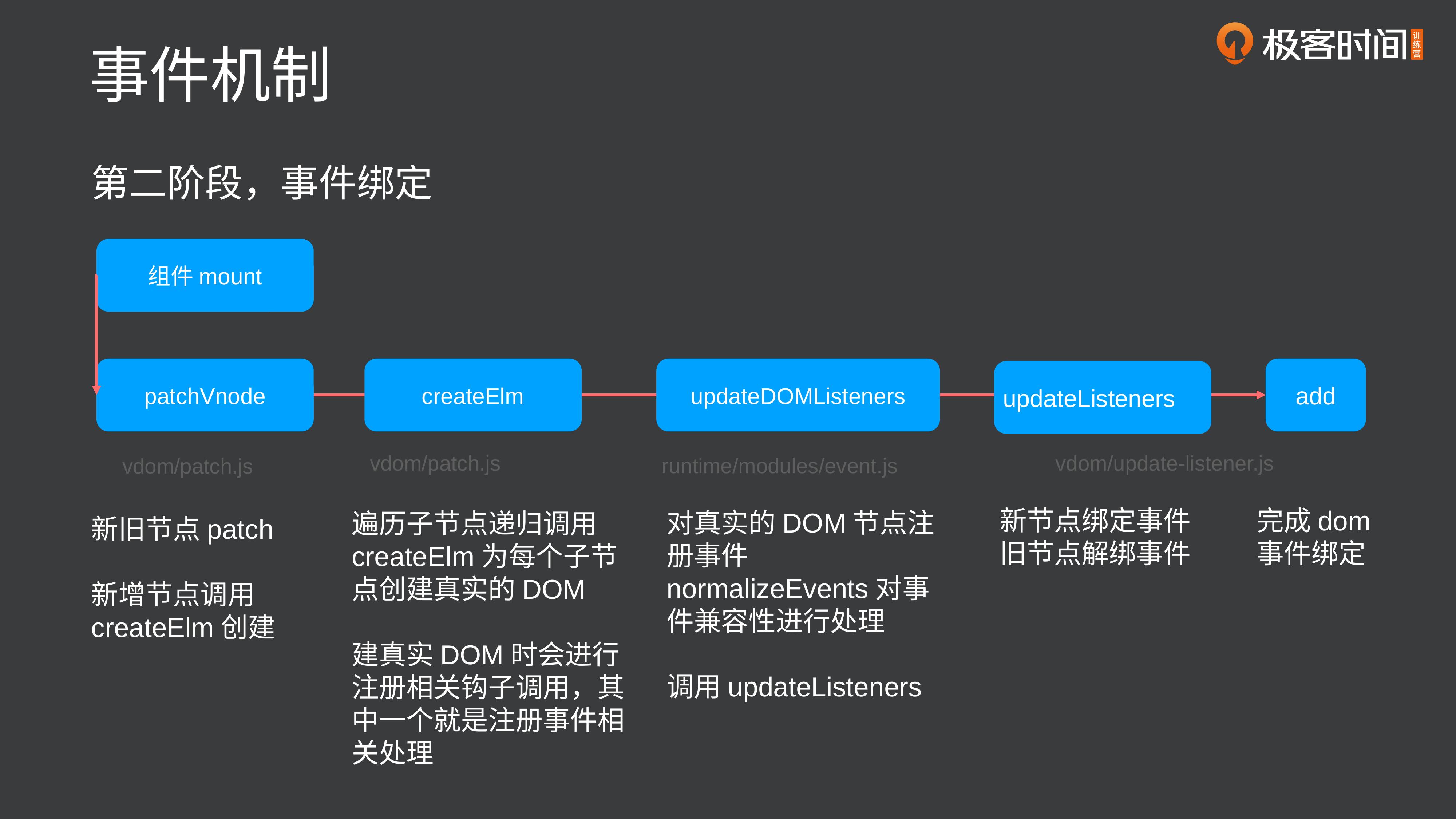

事件机制

第二阶段，事件绑定
组件mount
add
updateDOMListeners
createElm
patchVnode
updateListeners
vdom/patch.js
vdom/update-listener.js
runtime/modules/event.js
vdom/patch.js
完成dom
事件绑定
新节点绑定事件
旧节点解绑事件
对真实的DOM节点注册事件
normalizeEvents对事件兼容性进行处理

调用updateListeners
遍历子节点递归调用createElm为每个子节点创建真实的DOM

建真实DOM时会进行注册相关钩子调用，其中一个就是注册事件相关处理
新旧节点patch

新增节点调用
createElm创建